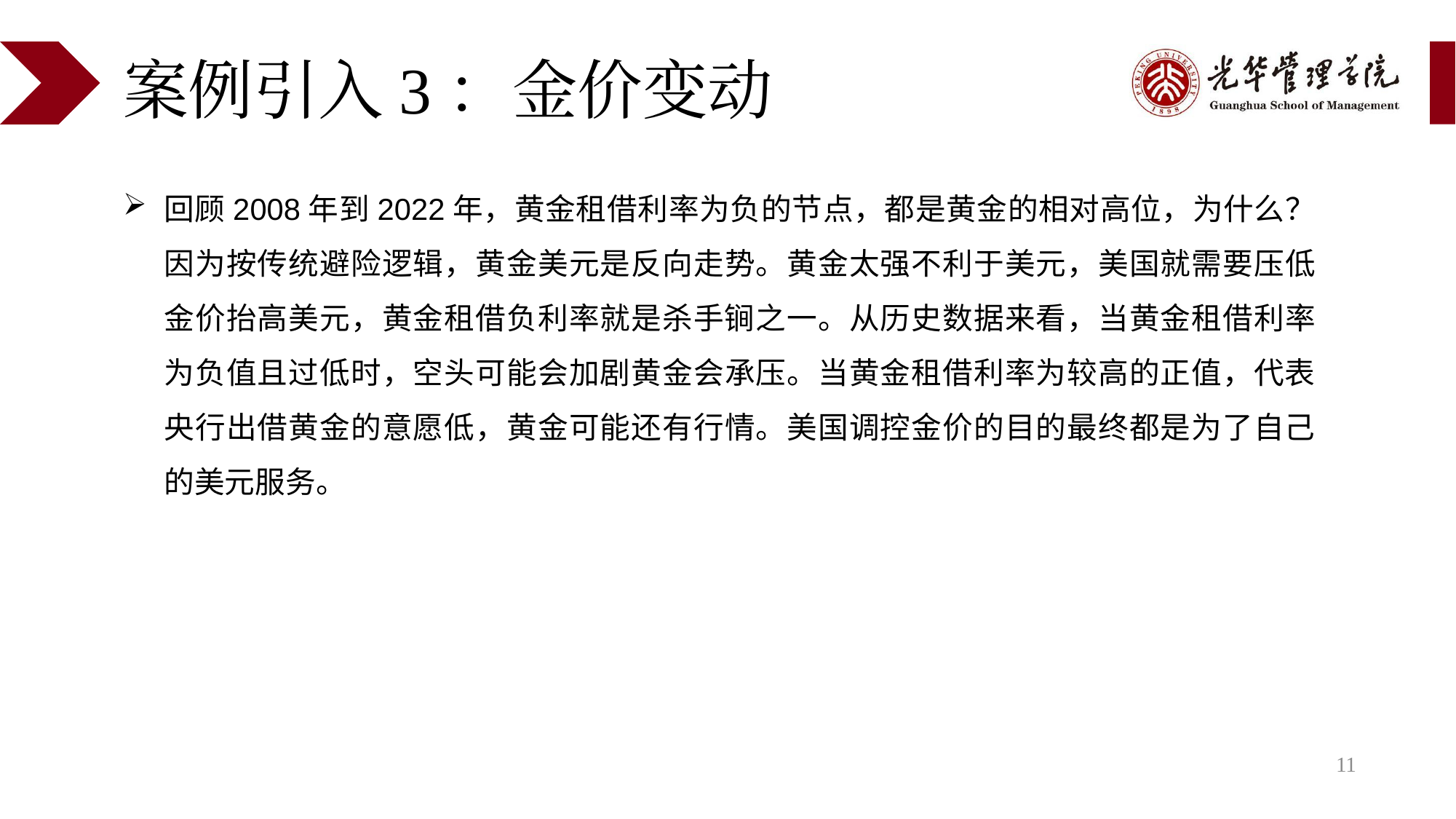

# 案例引入3：金价变动
回顾2008年到2022年，黄金租借利率为负的节点，都是黄金的相对高位，为什么？因为按传统避险逻辑，黄金美元是反向走势。黄金太强不利于美元，美国就需要压低金价抬高美元，黄金租借负利率就是杀手锏之一。从历史数据来看，当黄金租借利率为负值且过低时，空头可能会加剧黄金会承压。当黄金租借利率为较高的正值，代表央行出借黄金的意愿低，黄金可能还有行情。美国调控金价的目的最终都是为了自己的美元服务。

11